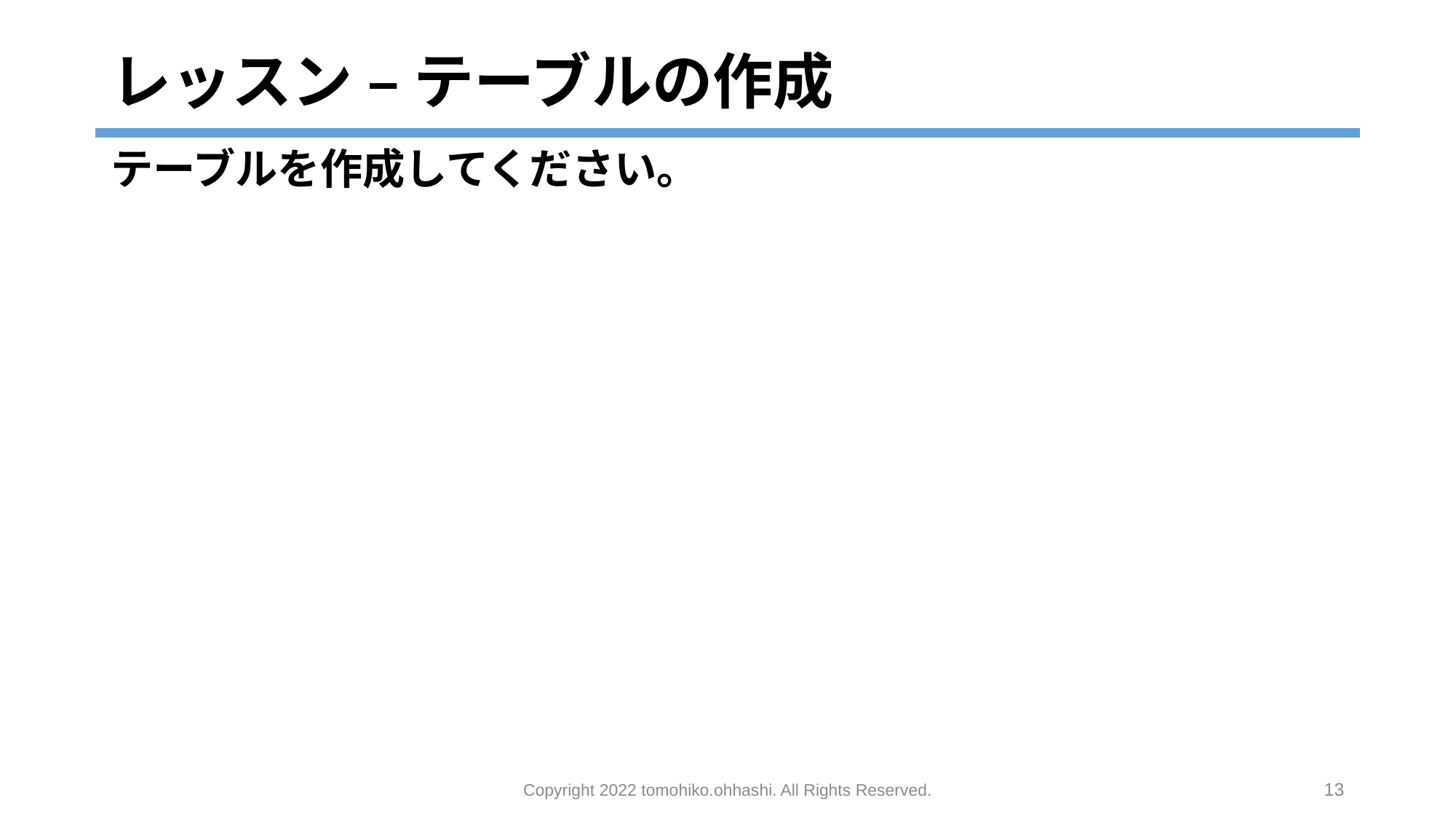

# レッスン – テーブルの作成
テーブルを作成してください｡
Copyright 2022 tomohiko.ohhashi. All Rights Reserved.
13